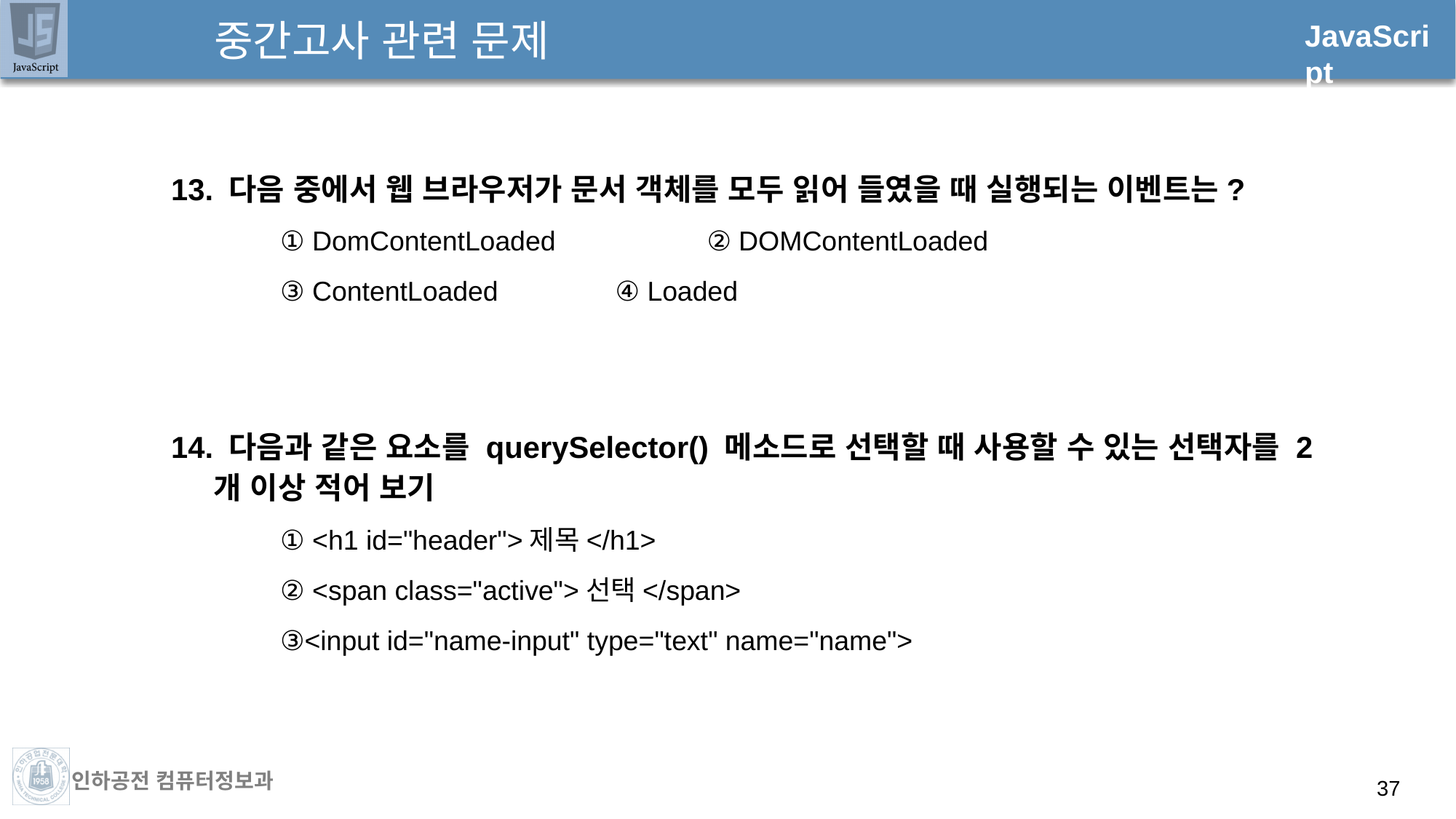

# 중간고사 관련 문제
13. 다음 중에서 웹 브라우저가 문서 객체를 모두 읽어 들였을 때 실행되는 이벤트는?
① DomContentLoaded	             ② DOMContentLoaded
③ ContentLoaded		 ④ Loaded
14. 다음과 같은 요소를 querySelector() 메소드로 선택할 때 사용할 수 있는 선택자를 2개 이상 적어 보기
① <h1 id="header">제목</h1>
② <span class="active">선택</span>
③<input id="name-input" type="text" name="name">